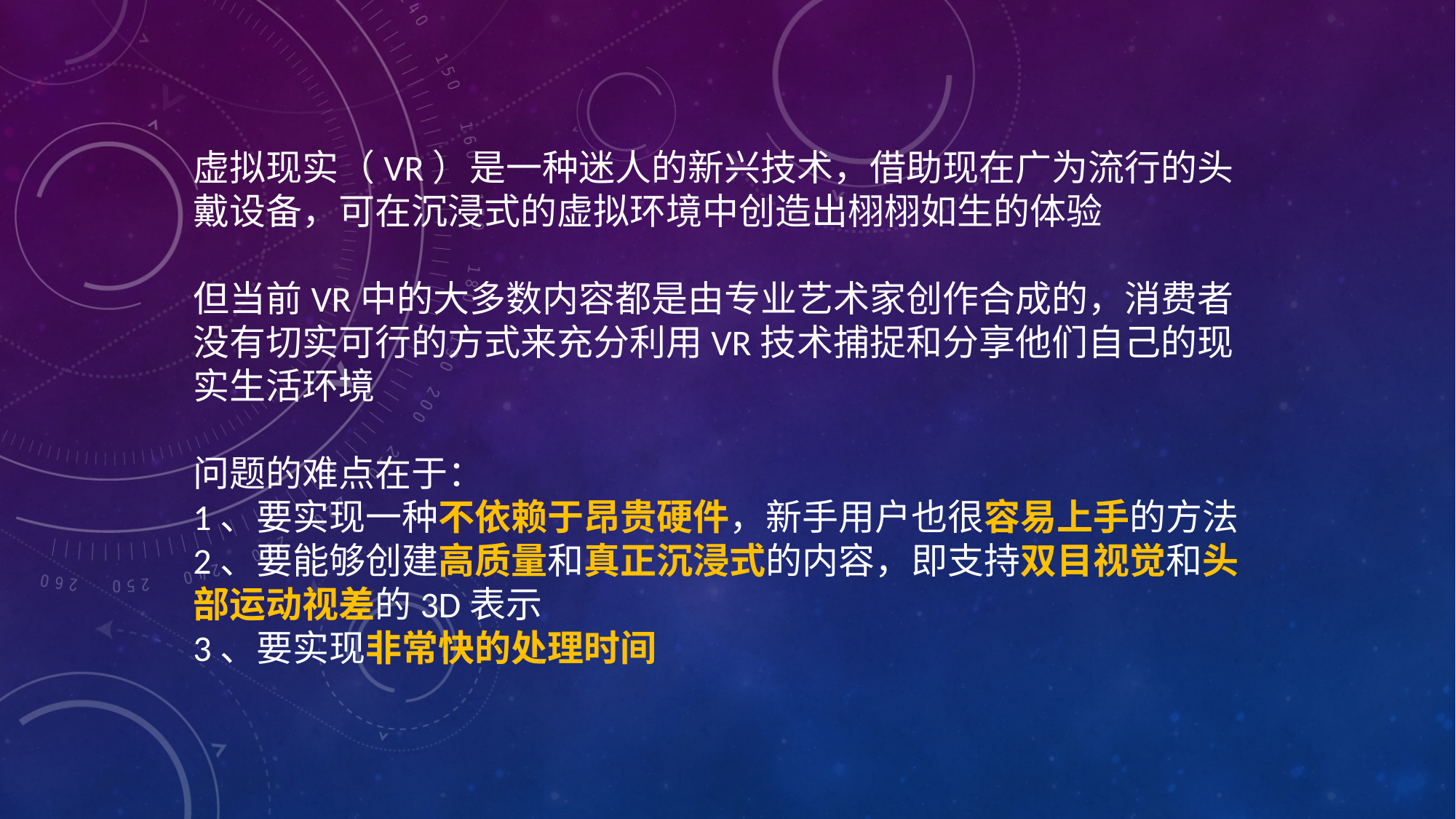

虚拟现实（VR）是一种迷人的新兴技术，借助现在广为流行的头戴设备，可在沉浸式的虚拟环境中创造出栩栩如生的体验

但当前VR中的大多数内容都是由专业艺术家创作合成的，消费者没有切实可行的方式来充分利用VR技术捕捉和分享他们自己的现实生活环境

问题的难点在于：
1、要实现一种不依赖于昂贵硬件，新手用户也很容易上手的方法
2、要能够创建高质量和真正沉浸式的内容，即支持双目视觉和头部运动视差的3D表示
3、要实现非常快的处理时间